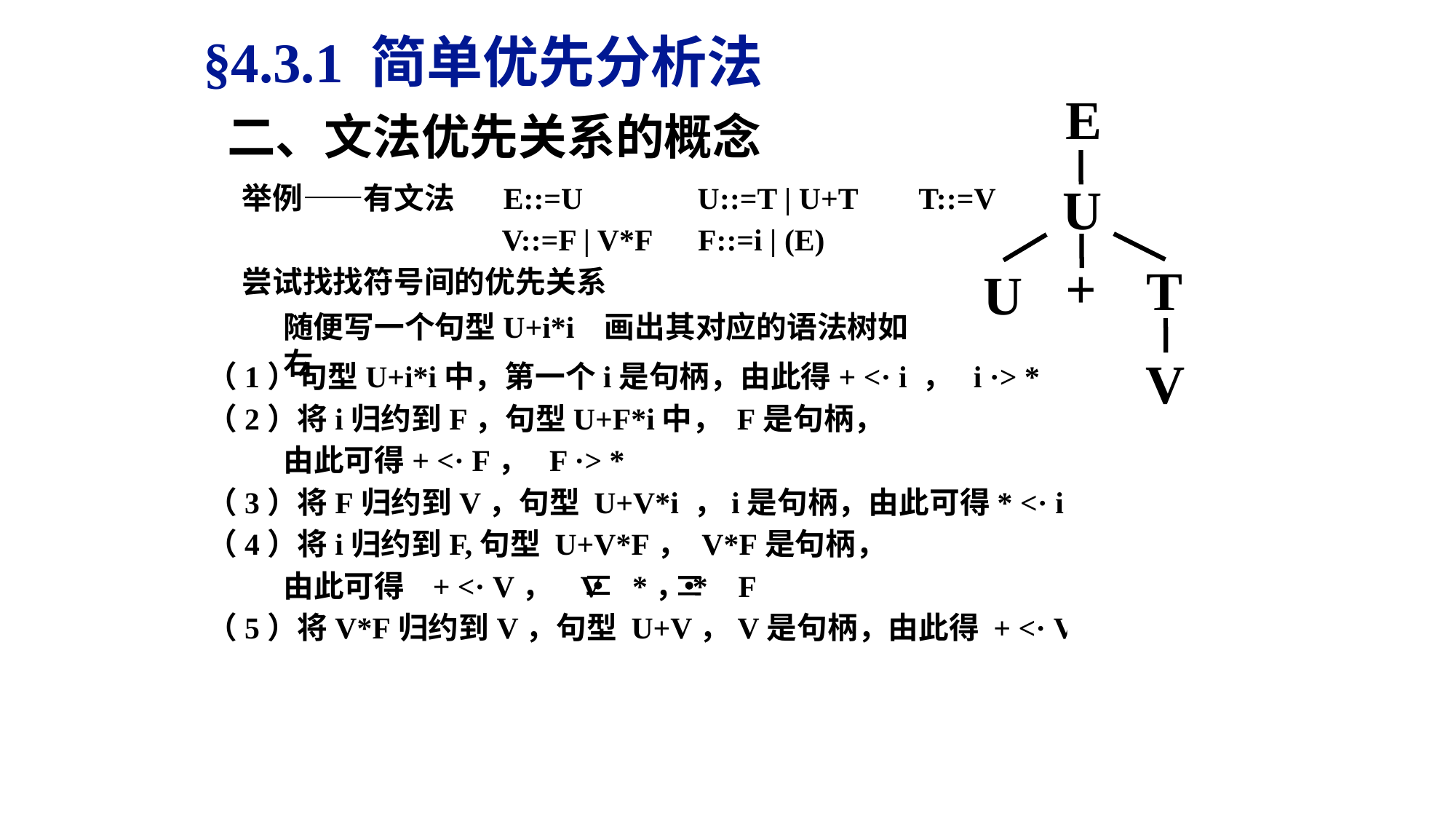

§4.3.1 简单优先分析法
二、文法优先关系的概念
E

U

+
T
U

V

V
F
*

F
i

i
举例——有文法      E::=U               U::=T | U+T        T::=V
                                  V::=F | V*F      F::=i | (E)
尝试找找符号间的优先关系
随便写一个句型U+i*i   画出其对应的语法树如右
（1）句型U+i*i中，第一个i是句柄，由此得+ <· i ，  i ·> *
（2）将i归约到F，句型U+F*i中， F是句柄，
          由此可得+ <· F，  F ·> *
（3）将F归约到V，句型 U+V*i ，i是句柄，由此可得* <· i
（4）将i归约到F,句型 U+V*F， V*F是句柄，
          由此可得   + <· V，   V    *，*    F
（5）将V*F归约到V，句型 U+V，V是句柄，由此得 + <· V